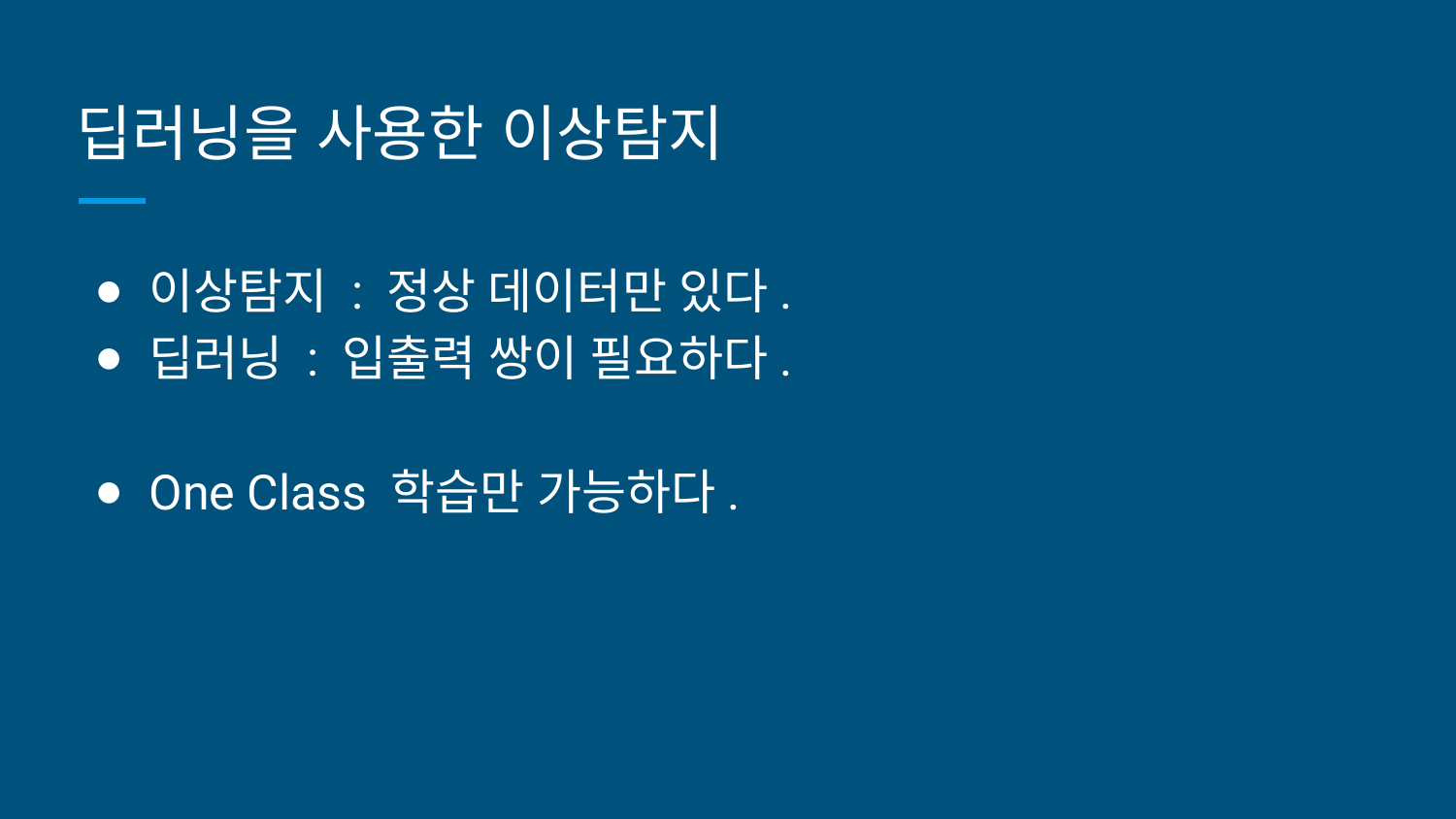

# 딥러닝을 사용한 이상탐지
이상탐지 : 정상 데이터만 있다.
딥러닝 : 입출력 쌍이 필요하다.

One Class 학습만 가능하다.